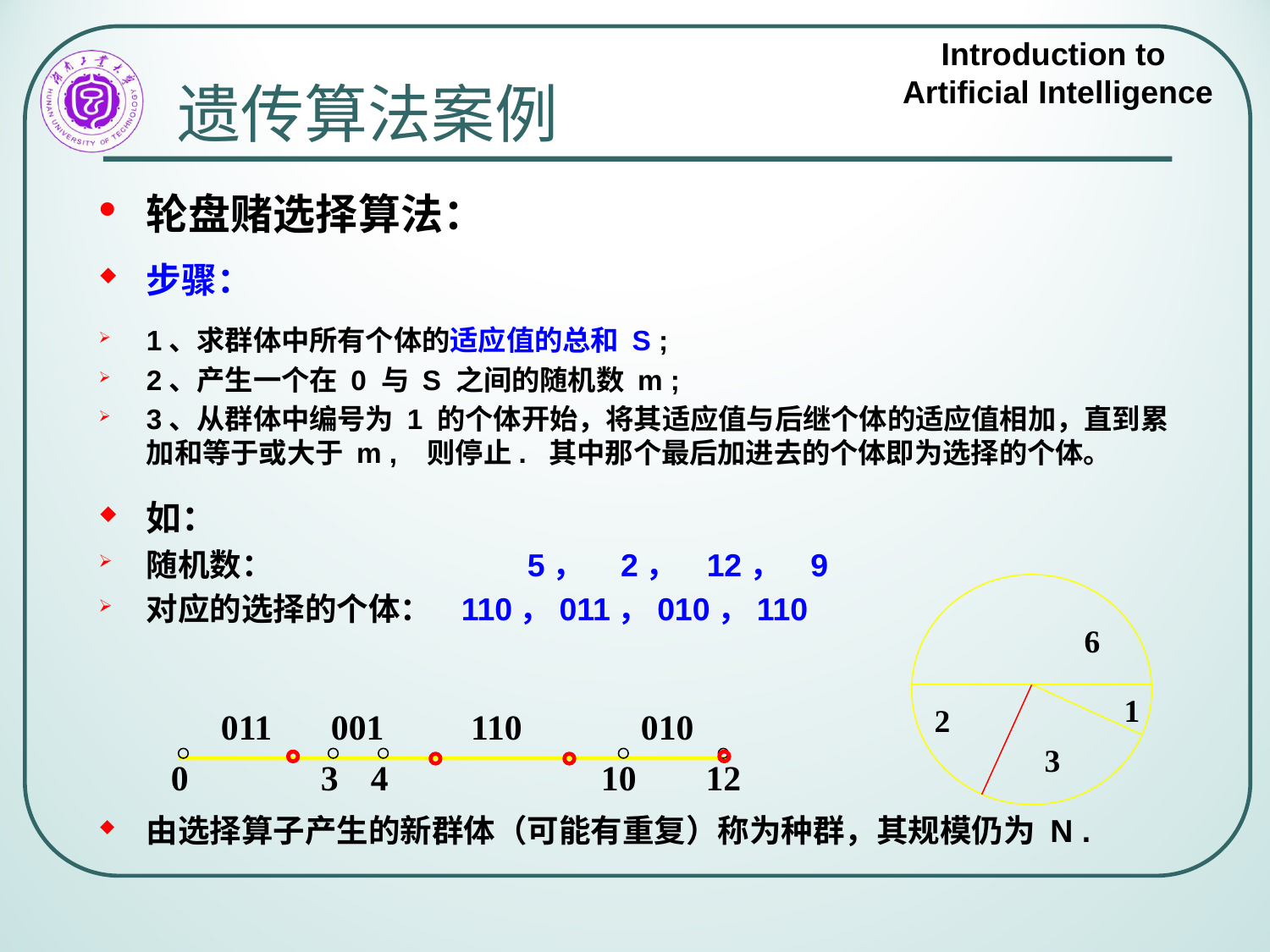

# 遗传算法案例
轮盘赌选择算法：

步骤：

1、求群体中所有个体的适应值的总和 S ;
2、产生一个在 0 与 S 之间的随机数 m ;
3、从群体中编号为 1 的个体开始，将其适应值与后继个体的适应值相加，直到累加和等于或大于 m ,   则停止.  其中那个最后加进去的个体即为选择的个体。

如：
随机数：		5，    2，   12，   9
对应的选择的个体：   110，011，010，110

由选择算子产生的新群体（可能有重复）称为种群，其规模仍为 N .

6

1
2
3
011
001
110
010

0
3
4
10
12